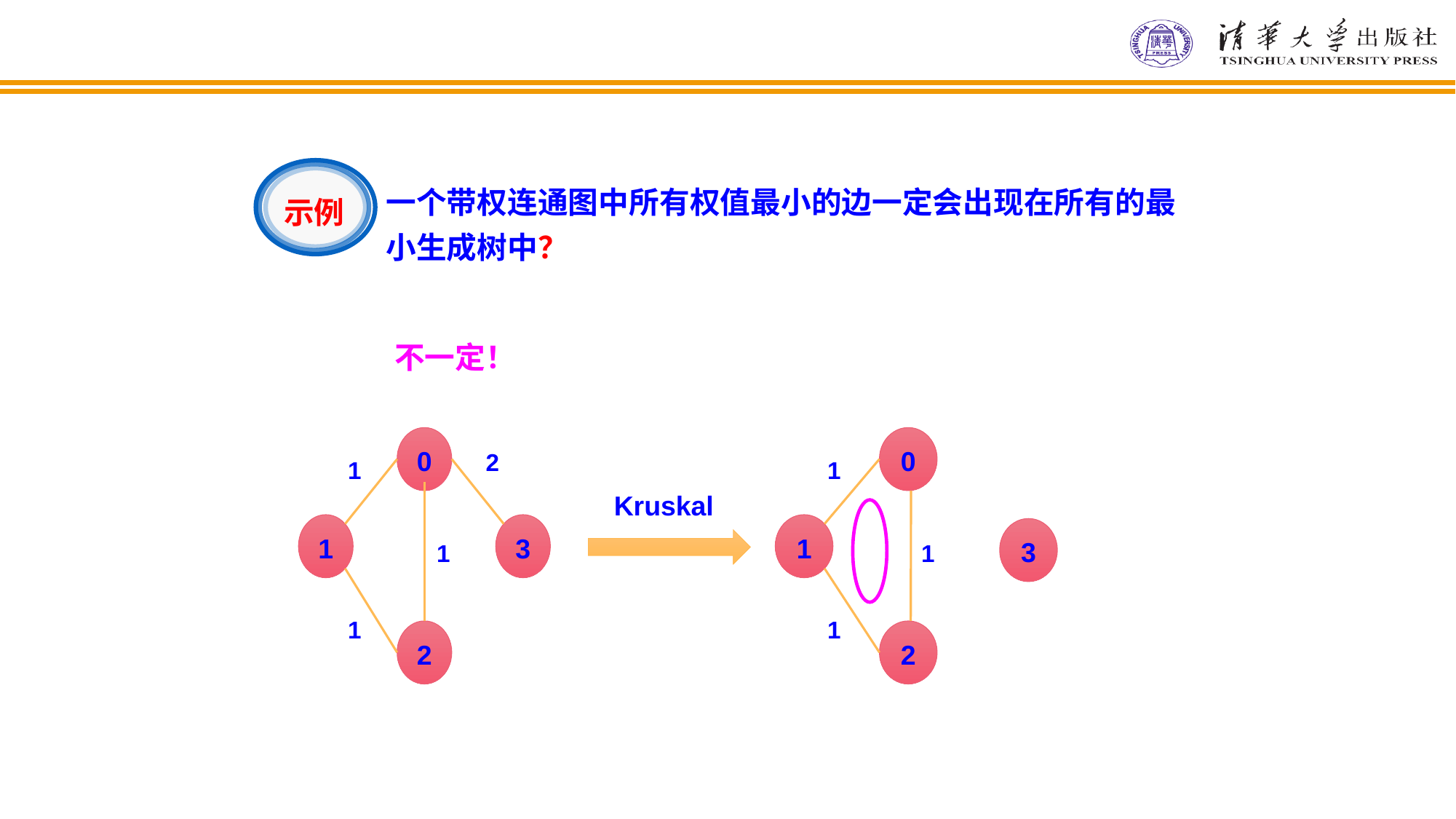

示例
一个带权连通图中所有权值最小的边一定会出现在所有的最小生成树中？
不一定！
0
2
1
1
3
1
1
2
0
1
1
3
1
1
2
Kruskal